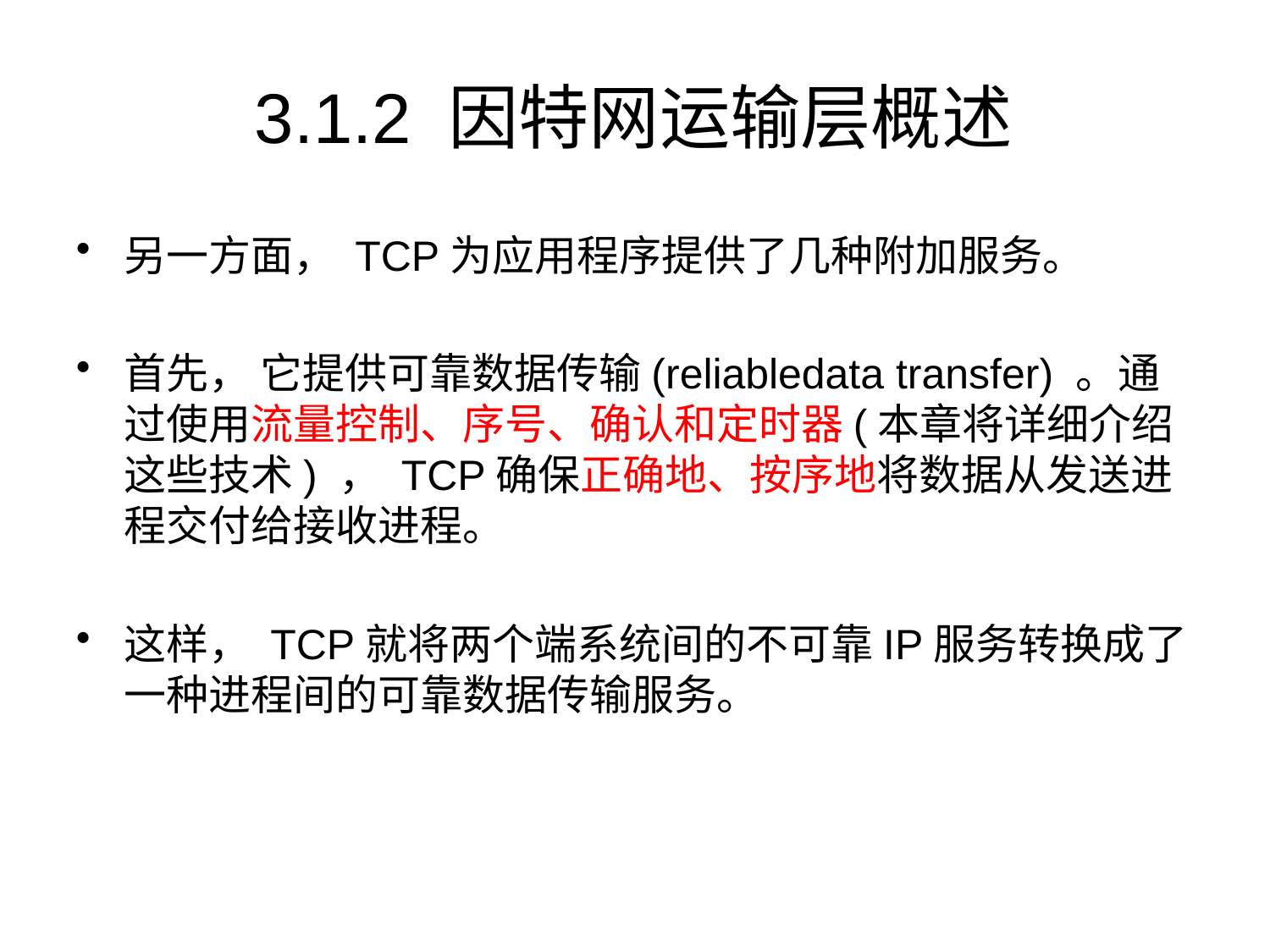

# 3.1.2 因特网运输层概述
另一方面， TCP为应用程序提供了几种附加服务。

首先， 它提供可靠数据传输(reliabledata transfer) 。通过使用流量控制、序号、确认和定时器(本章将详细介绍这些技术) ， TCP确保正确地、按序地将数据从发送进程交付给接收进程。

这样， TCP就将两个端系统间的不可靠IP服务转换成了一种进程间的可靠数据传输服务。